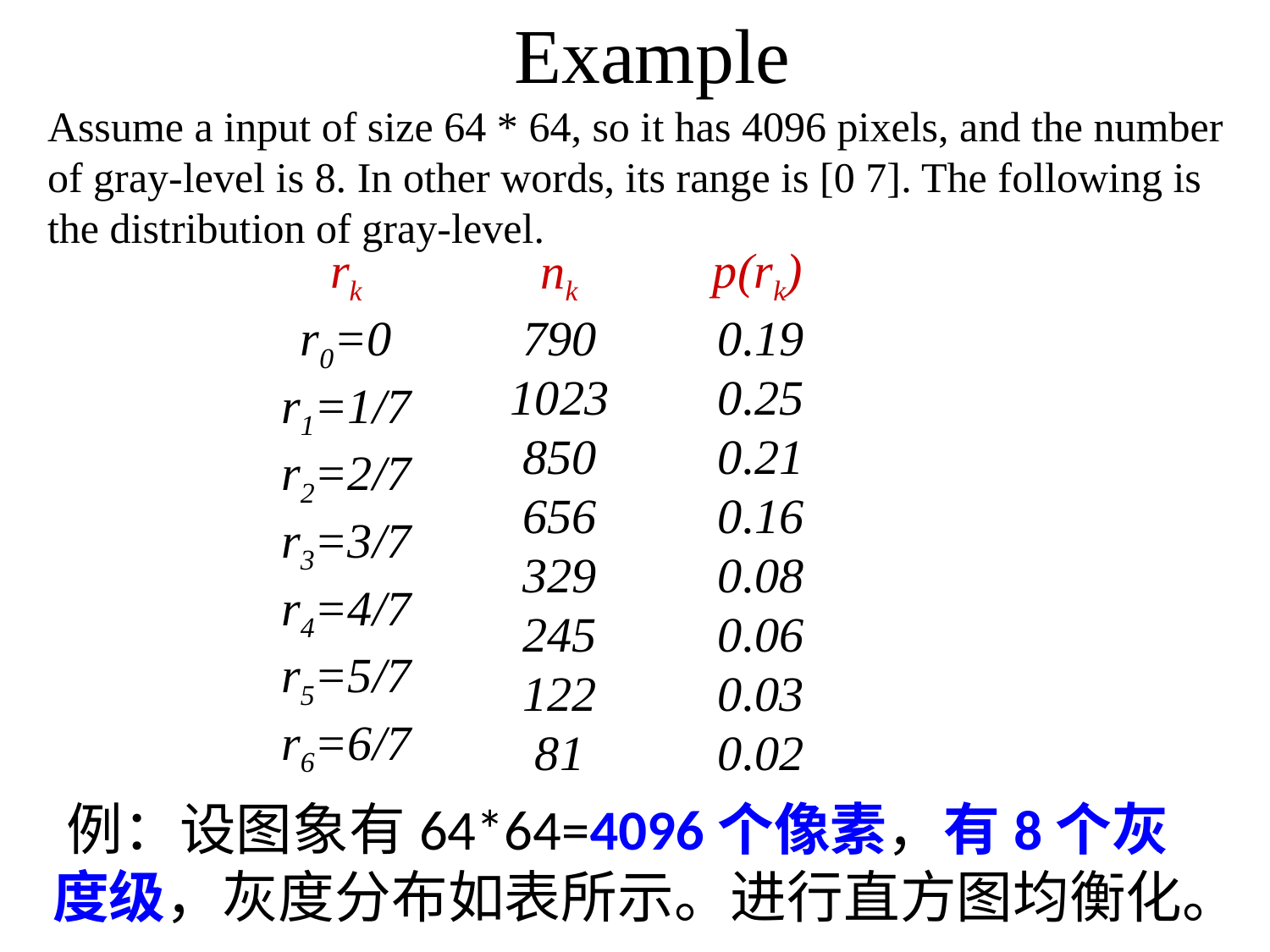

Example
Assume a input of size 64 * 64, so it has 4096 pixels, and the number of gray-level is 8. In other words, its range is [0 7]. The following is the distribution of gray-level.
   nk
790
1023
850
656
329
245
122
81
rk
r0=0
r1=1/7
r2=2/7
r3=3/7
r4=4/7
r5=5/7
r6=6/7
r7=1
p(rk)
0.19
0.25
0.21
0.16
0.08
0.06
0.03
0.02
# 例：设图象有64*64=4096个像素，有8个灰度级，灰度分布如表所示。进行直方图均衡化。